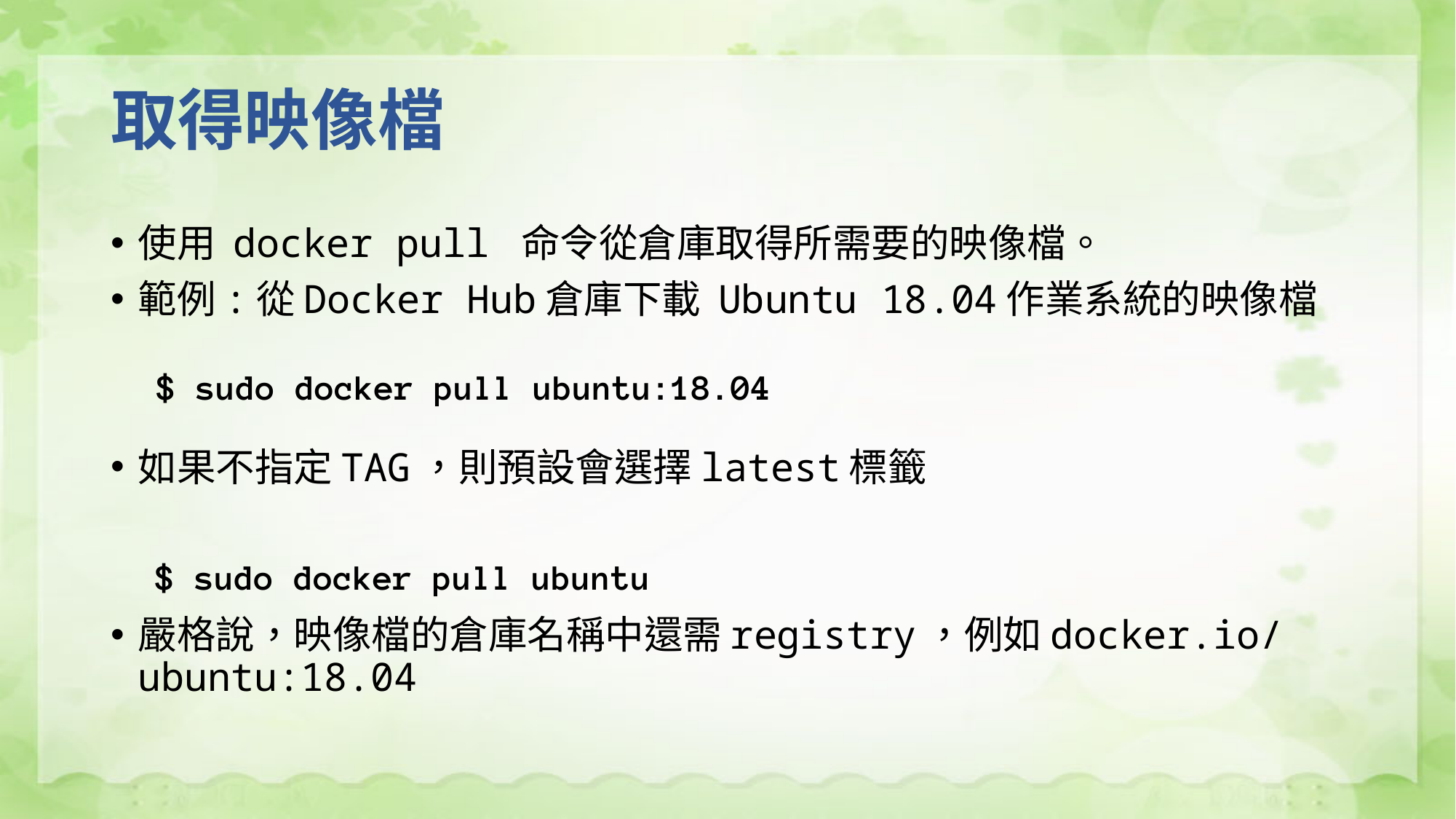

# 取得映像檔
使用 docker pull 命令從倉庫取得所需要的映像檔。
範例:從Docker Hub倉庫下載 Ubuntu 18.04作業系統的映像檔

如果不指定TAG，則預設會選擇latest標籤

嚴格說，映像檔的倉庫名稱中還需registry，例如docker.io/ubuntu:18.04
$ sudo docker pull ubuntu:18.04
$ sudo docker pull ubuntu